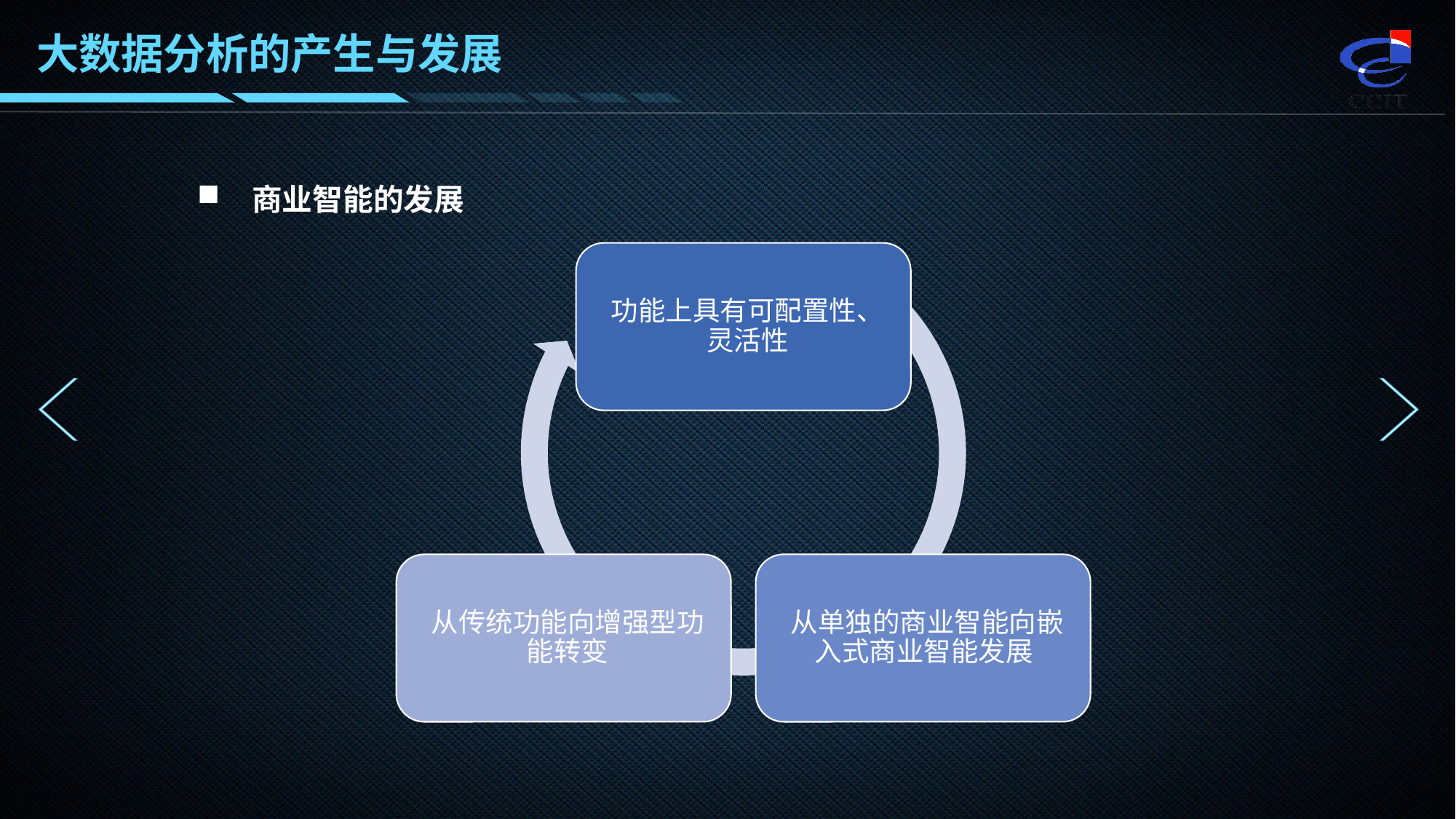

商业智能的发展
功能上具有可配置性、灵活性
从单独的商业智能向嵌入式商业智能发展
从传统功能向增强型功能转变